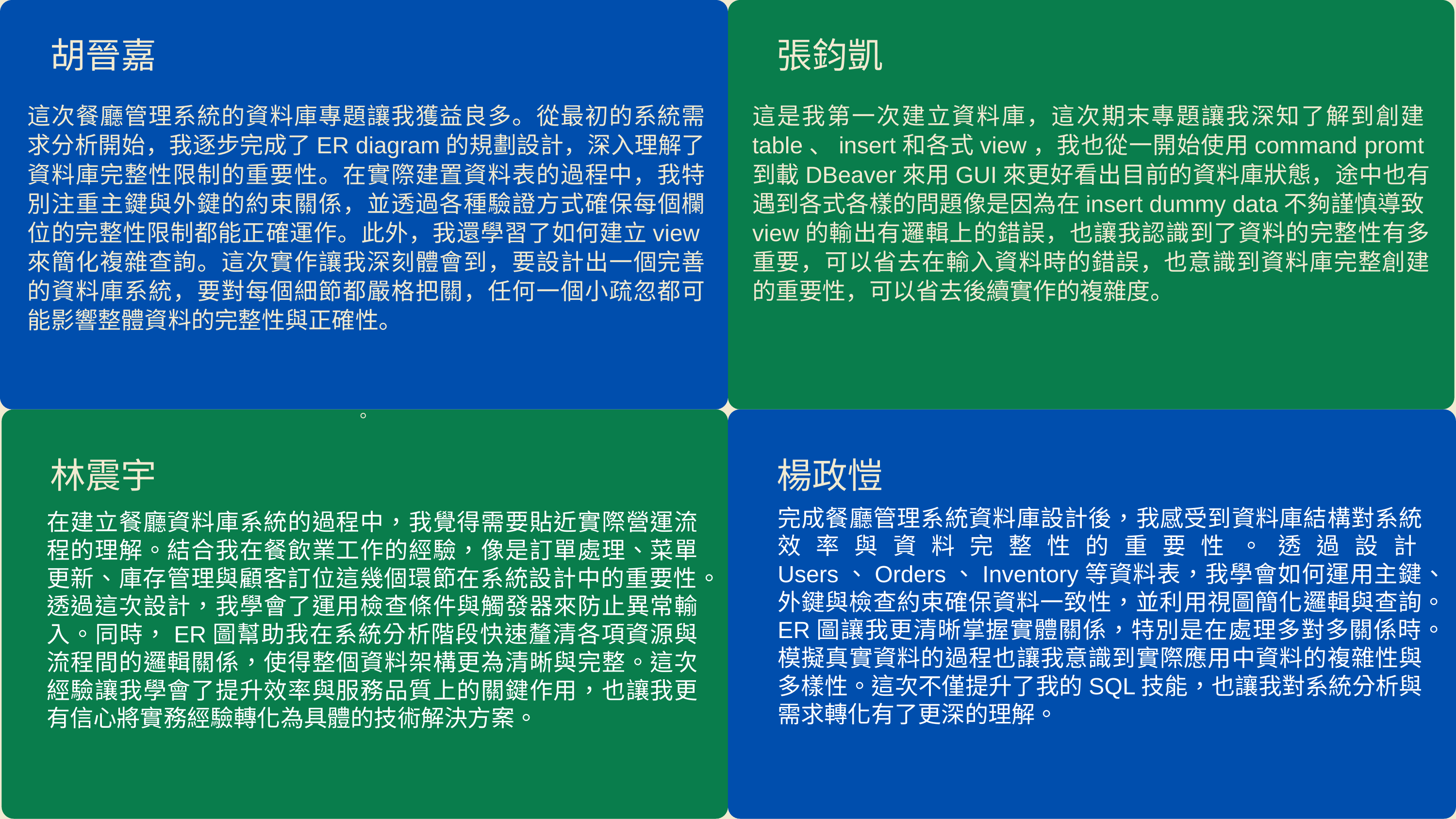

胡晉嘉
張鈞凱
這次餐廳管理系統的資料庫專題讓我獲益良多。從最初的系統需求分析開始，我逐步完成了ER diagram的規劃設計，深入理解了資料庫完整性限制的重要性。在實際建置資料表的過程中，我特別注重主鍵與外鍵的約束關係，並透過各種驗證方式確保每個欄位的完整性限制都能正確運作。此外，我還學習了如何建立view來簡化複雜查詢。這次實作讓我深刻體會到，要設計出一個完善的資料庫系統，要對每個細節都嚴格把關，任何一個小疏忽都可能影響整體資料的完整性與正確性。
這是我第一次建立資料庫，這次期末專題讓我深知了解到創建table、insert和各式view，我也從一開始使用command promt到載DBeaver來用GUI來更好看出目前的資料庫狀態，途中也有遇到各式各樣的問題像是因為在insert dummy data不夠謹慎導致view的輸出有邏輯上的錯誤，也讓我認識到了資料的完整性有多重要，可以省去在輸入資料時的錯誤，也意識到資料庫完整創建的重要性，可以省去後續實作的複雜度。
。

林震宇
楊政愷
完成餐廳管理系統資料庫設計後，我感受到資料庫結構對系統效率與資料完整性的重要性。透過設計Users、Orders、Inventory等資料表，我學會如何運用主鍵、外鍵與檢查約束確保資料一致性，並利用視圖簡化邏輯與查詢。ER圖讓我更清晰掌握實體關係，特別是在處理多對多關係時。模擬真實資料的過程也讓我意識到實際應用中資料的複雜性與多樣性。這次不僅提升了我的SQL技能，也讓我對系統分析與需求轉化有了更深的理解。
在建立餐廳資料庫系統的過程中，我覺得需要貼近實際營運流程的理解。結合我在餐飲業工作的經驗，像是訂單處理、菜單更新、庫存管理與顧客訂位這幾個環節在系統設計中的重要性。透過這次設計，我學會了運用檢查條件與觸發器來防止異常輸入。同時，ER圖幫助我在系統分析階段快速釐清各項資源與流程間的邏輯關係，使得整個資料架構更為清晰與完整。這次經驗讓我學會了提升效率與服務品質上的關鍵作用，也讓我更有信心將實務經驗轉化為具體的技術解決方案。